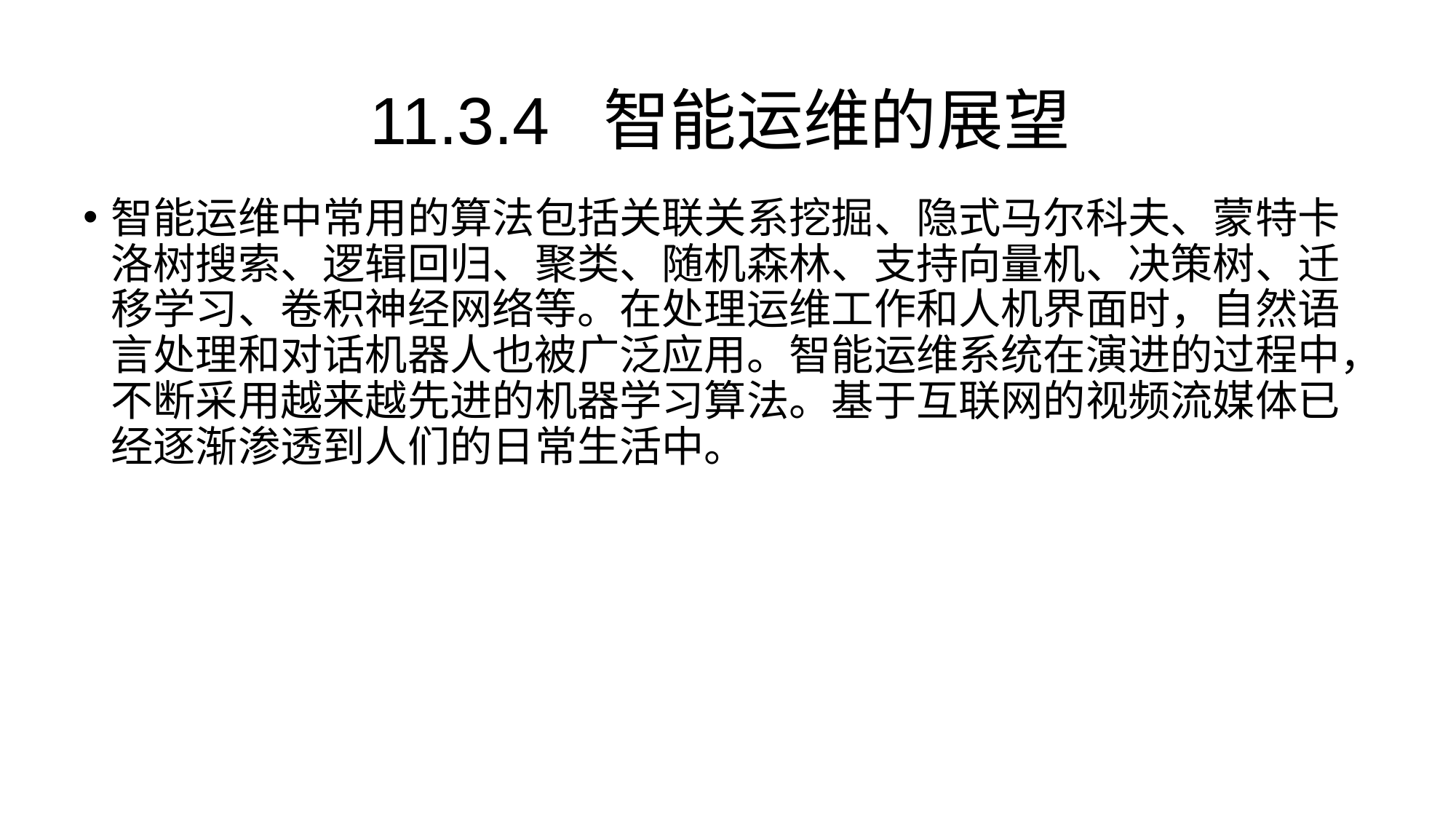

# 11.3.4  智能运维的展望
智能运维中常用的算法包括关联关系挖掘、隐式马尔科夫、蒙特卡洛树搜索、逻辑回归、聚类、随机森林、支持向量机、决策树、迁移学习、卷积神经网络等。在处理运维工作和人机界面时，自然语言处理和对话机器人也被广泛应用。智能运维系统在演进的过程中，不断采用越来越先进的机器学习算法。基于互联网的视频流媒体已经逐渐渗透到人们的日常生活中。